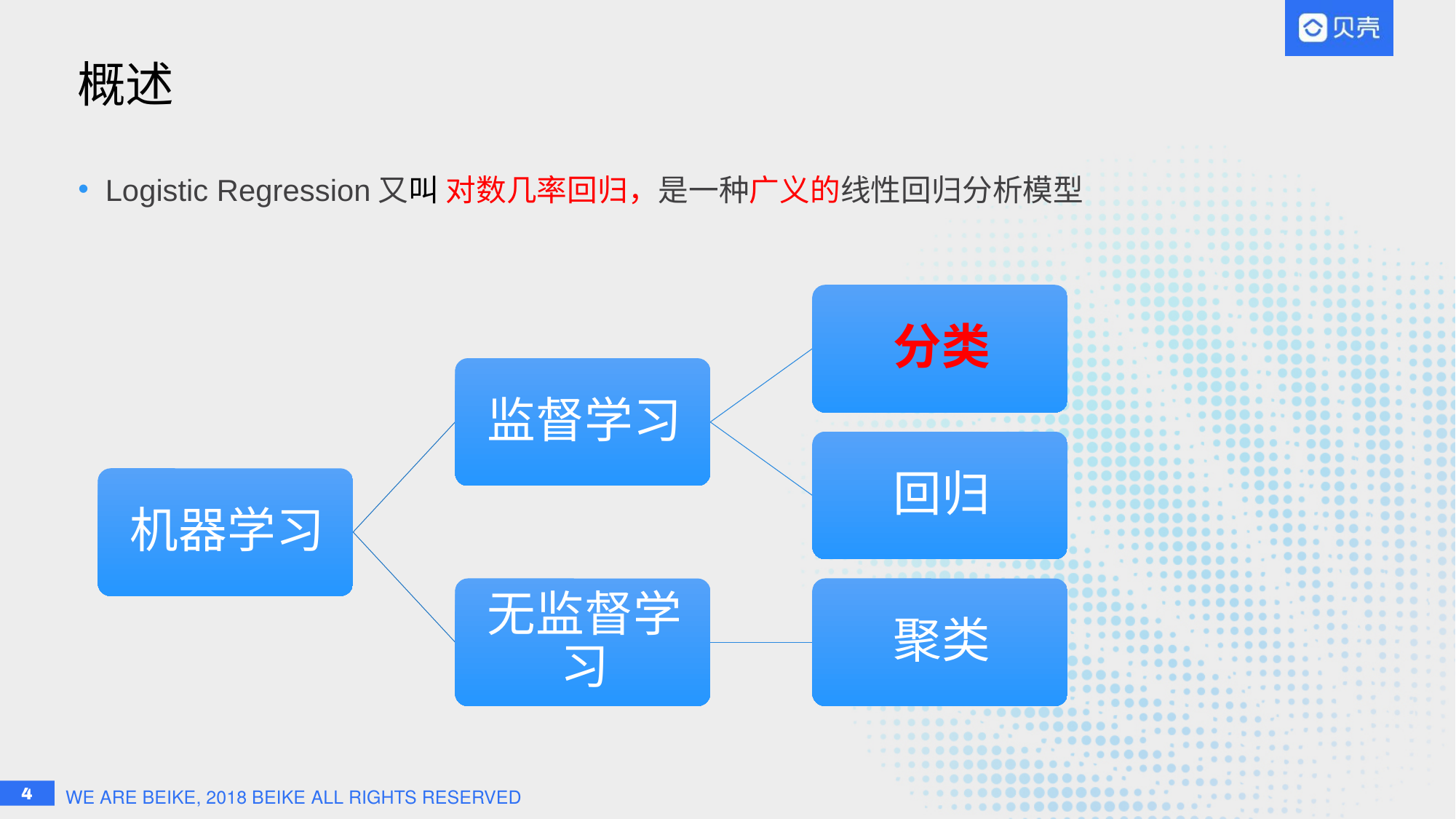

# 概述
Logistic Regression又叫 对数几率回归，是一种广义的线性回归分析模型
机器学习

监督学习

分类

回归

无监督学习

聚类